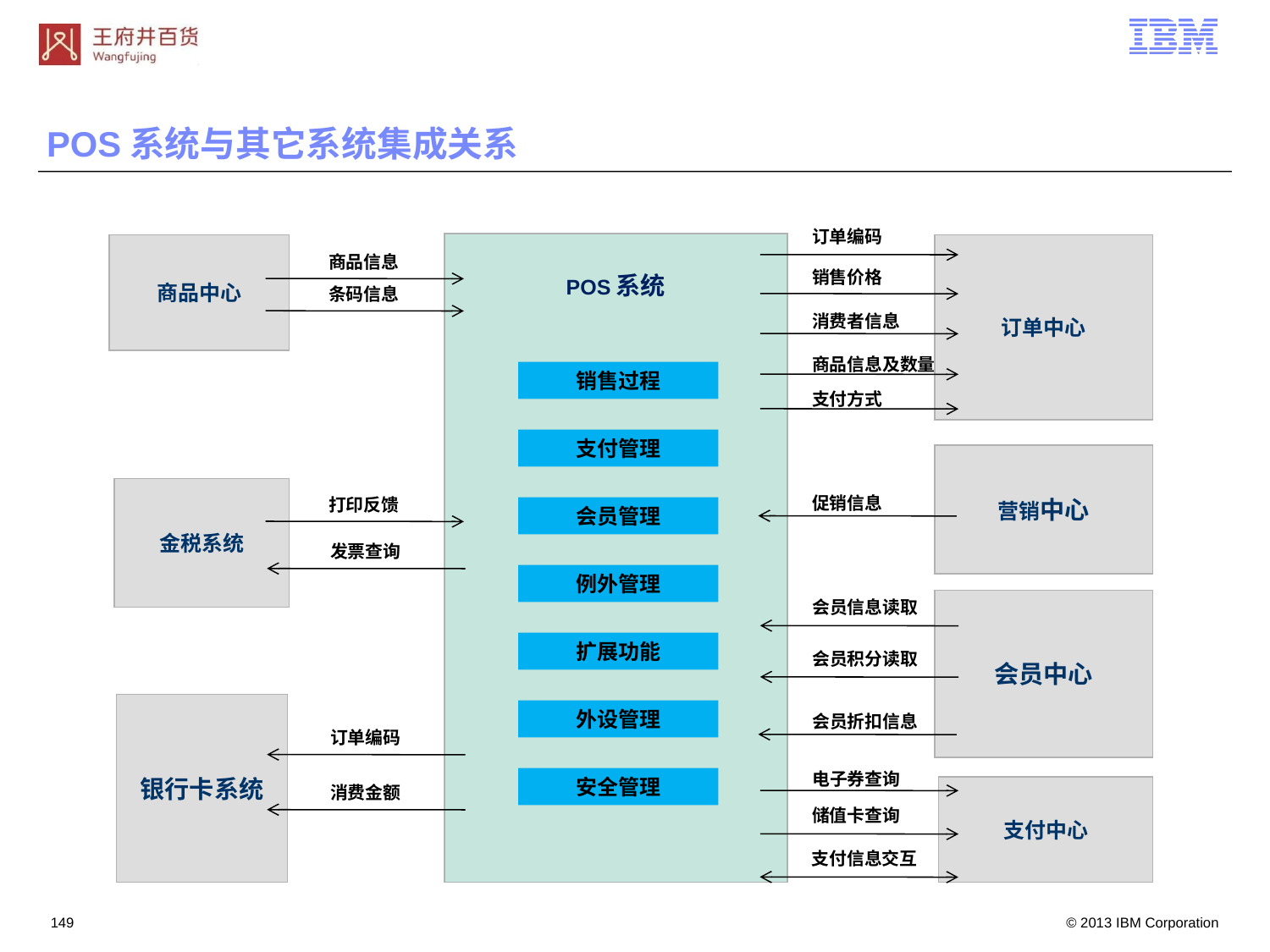

POS系统与其它系统集成关系
订单编码

商品中心
订单中心
商品信息
销售价格
POS系统
条码信息
消费者信息
商品信息及数量
销售过程
支付方式
支付管理
营销中心
金税系统
促销信息
打印反馈
会员管理
发票查询
例外管理
会员信息读取
会员中心
扩展功能
会员积分读取
银行卡系统
外设管理
会员折扣信息
订单编码
电子券查询
安全管理
消费金额
支付中心
储值卡查询
支付信息交互
149